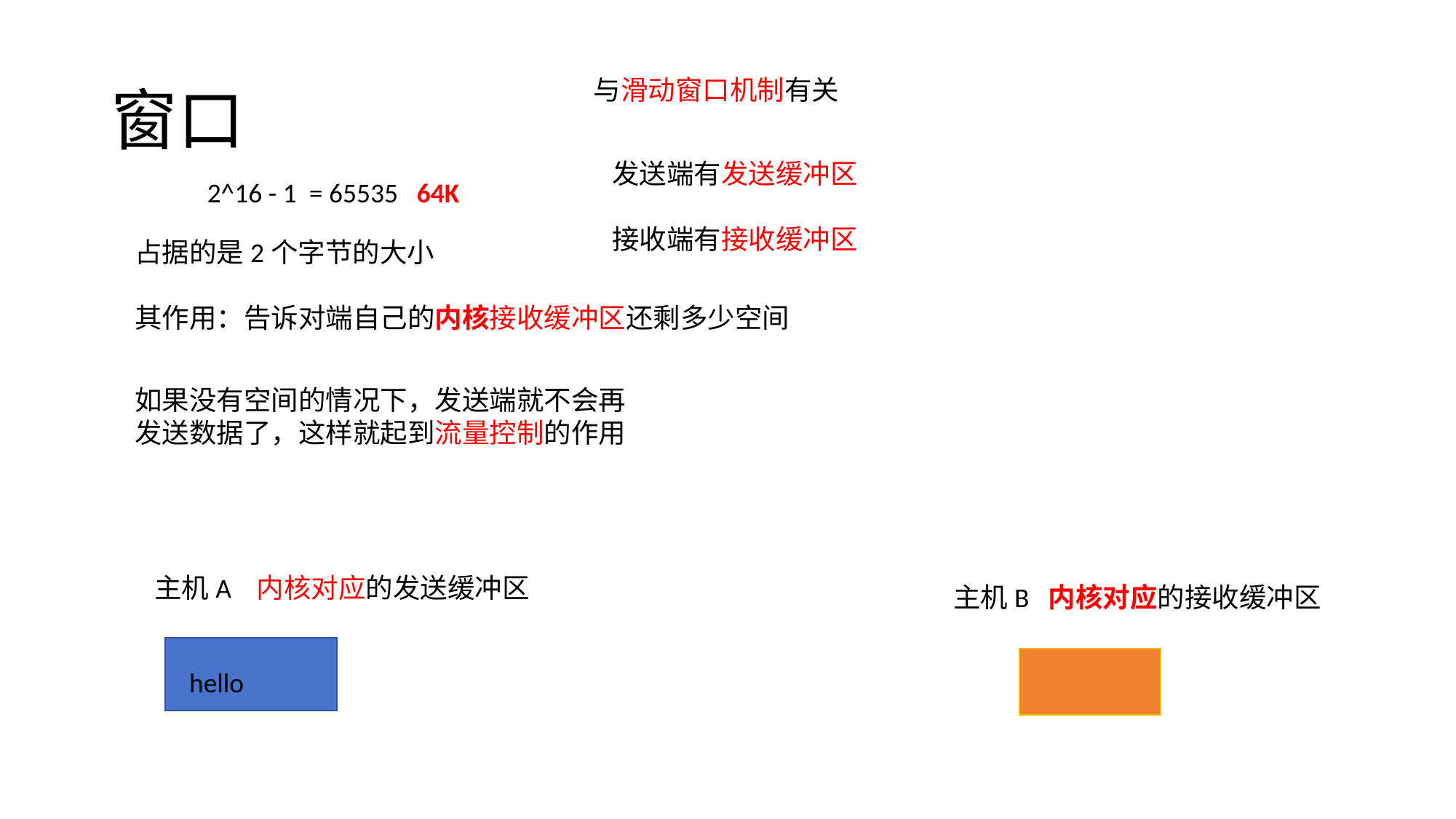

# 窗口
与滑动窗口机制有关
发送端有发送缓冲区

接收端有接收缓冲区
2^16 - 1  = 65535   64K
占据的是2个字节的大小

其作用：告诉对端自己的内核接收缓冲区还剩多少空间
如果没有空间的情况下，发送端就不会再发送数据了，这样就起到流量控制的作用
主机A   内核对应的发送缓冲区
主机B  内核对应的接收缓冲区

hello